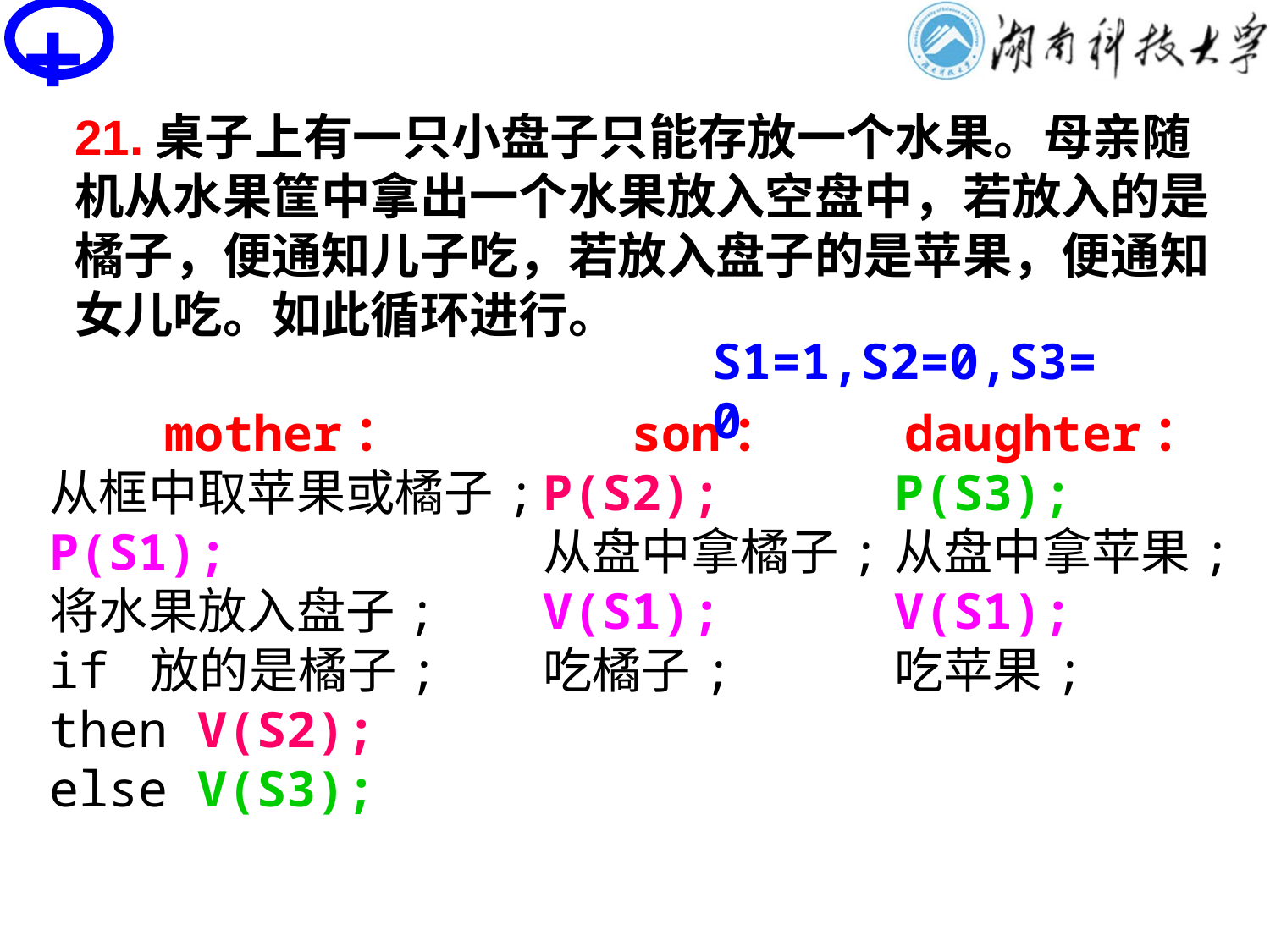

+

# PV操作思考题
21.桌子上有一只小盘子只能存放一个水果。母亲随机从水果筐中拿出一个水果放入空盘中，若放入的是橘子，便通知儿子吃，若放入盘子的是苹果，便通知女儿吃。如此循环进行。
S1=1,S2=0,S3=0
mother：
从框中取苹果或橘子;
P(S1);
将水果放入盘子;
if 放的是橘子;
then V(S2);
else V(S3);

   son：
P(S2);
从盘中拿橘子;
V(S1);
吃橘子;

daughter：
P(S3);
从盘中拿苹果;
V(S1);
吃苹果;